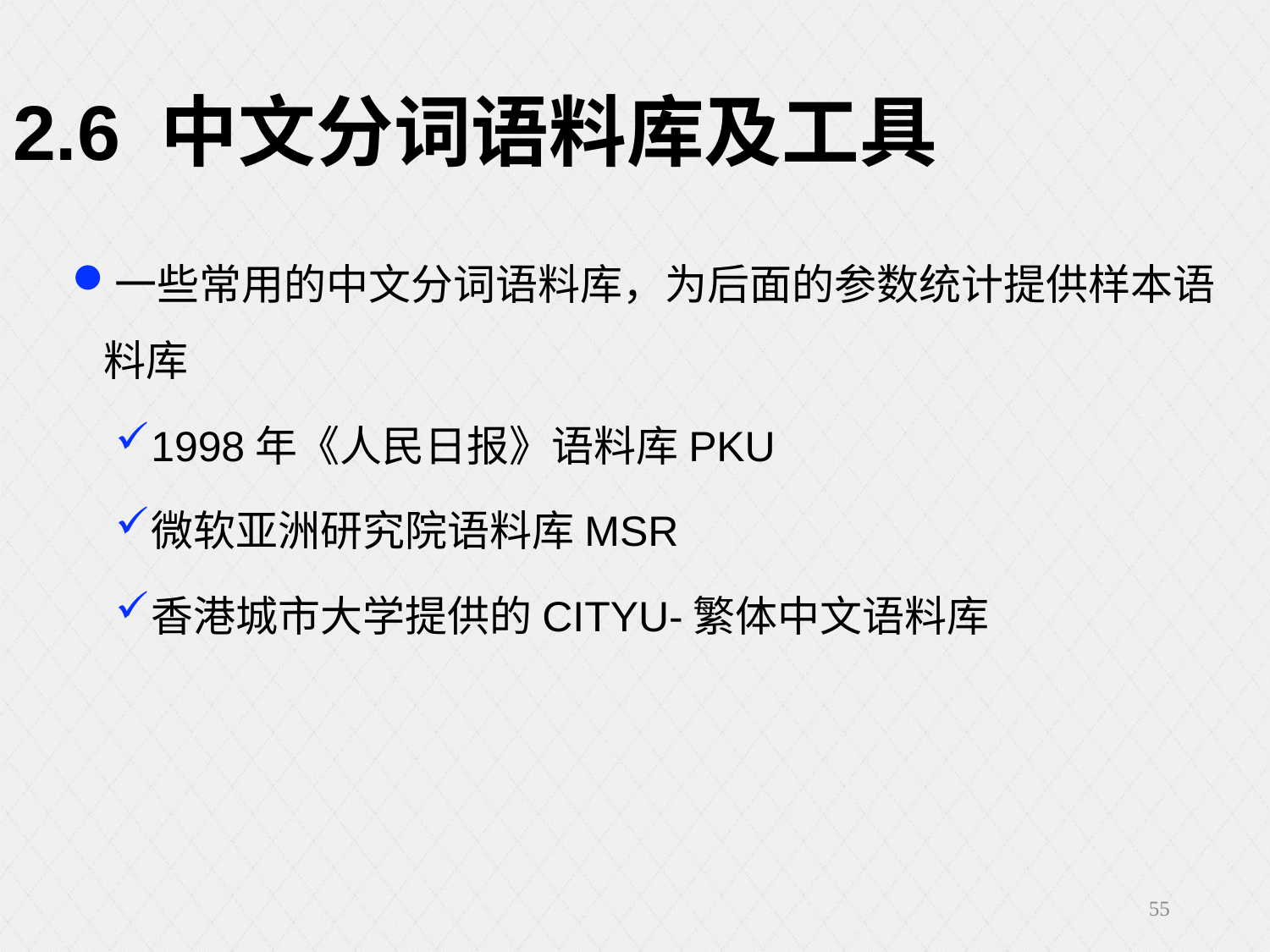

2.6 中文分词语料库及工具
一些常用的中文分词语料库，为后面的参数统计提供样本语料库
1998年《人民日报》语料库PKU
微软亚洲研究院语料库MSR
香港城市大学提供的CITYU-繁体中文语料库

55